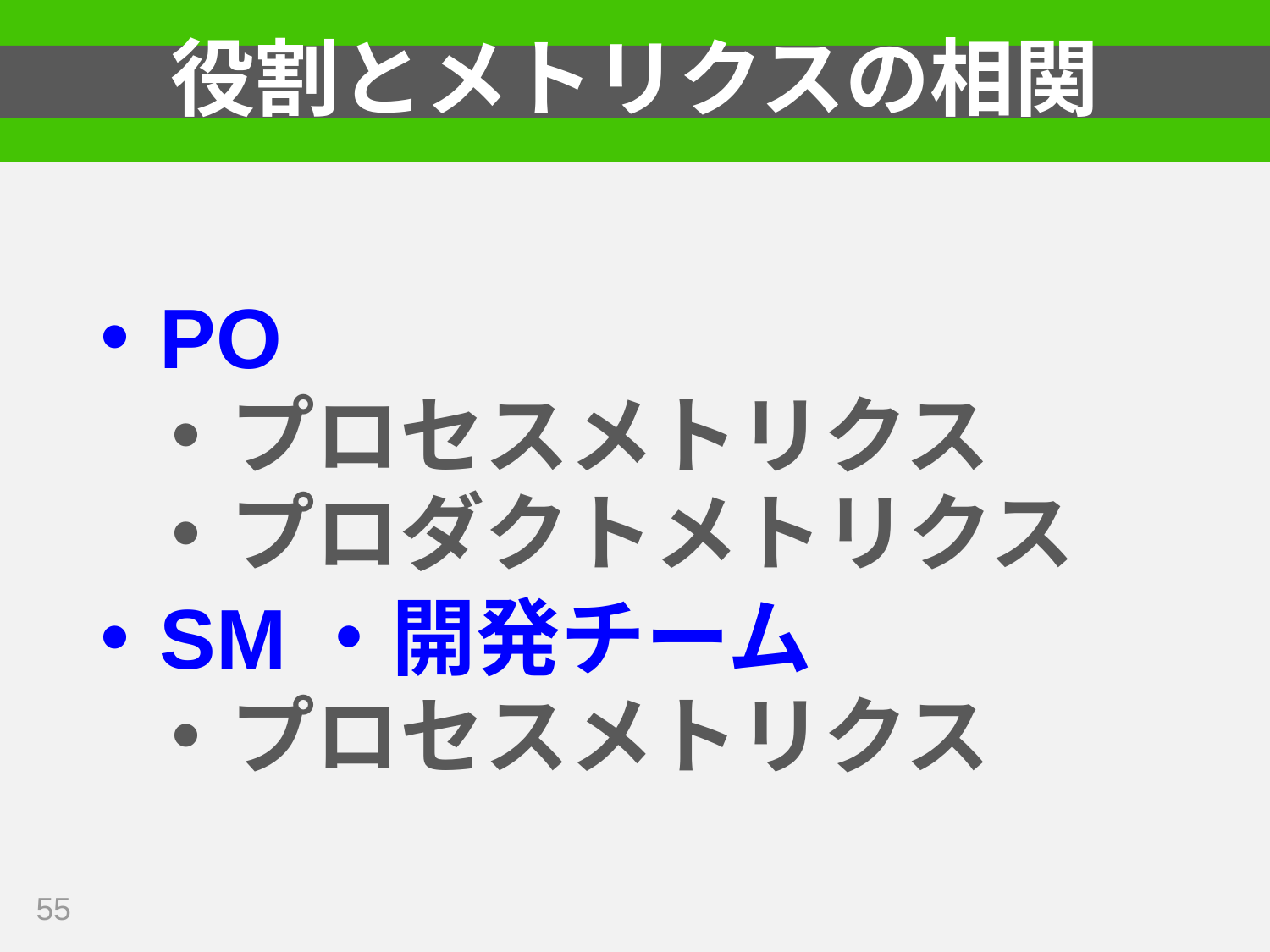

# 役割とメトリクスの相関
PO
プロセスメトリクス
プロダクトメトリクス
SM・開発チーム
プロセスメトリクス
55